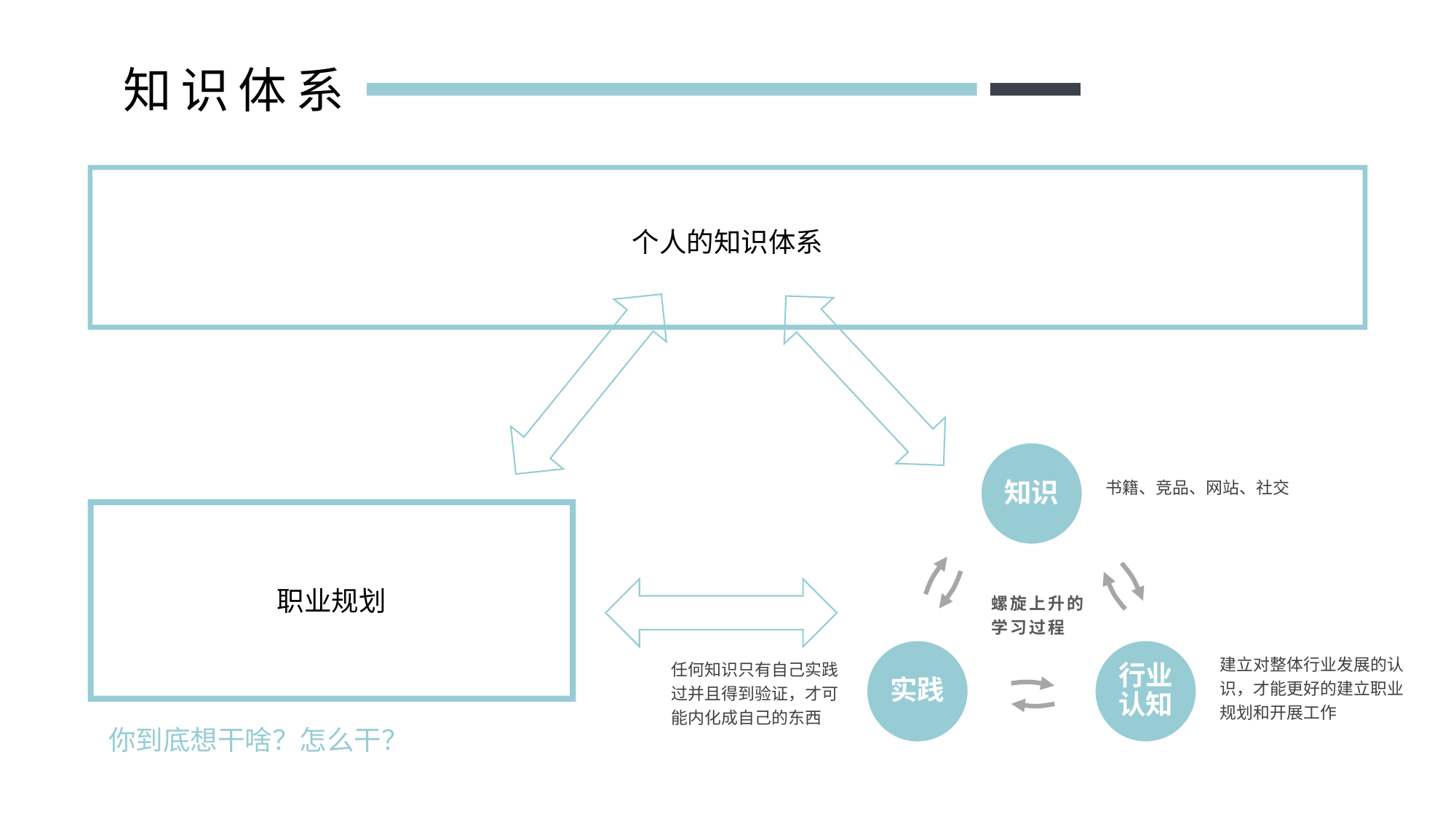

知识体系

个人的知识体系

书籍、竞品、网站、社交
知识

螺旋上升的学习过程

职业规划

建立对整体行业发展的认识，才能更好的建立职业规划和开展工作
实践
行业认知
任何知识只有自己实践过并且得到验证，才可能内化成自己的东西

你到底想干啥？怎么干？